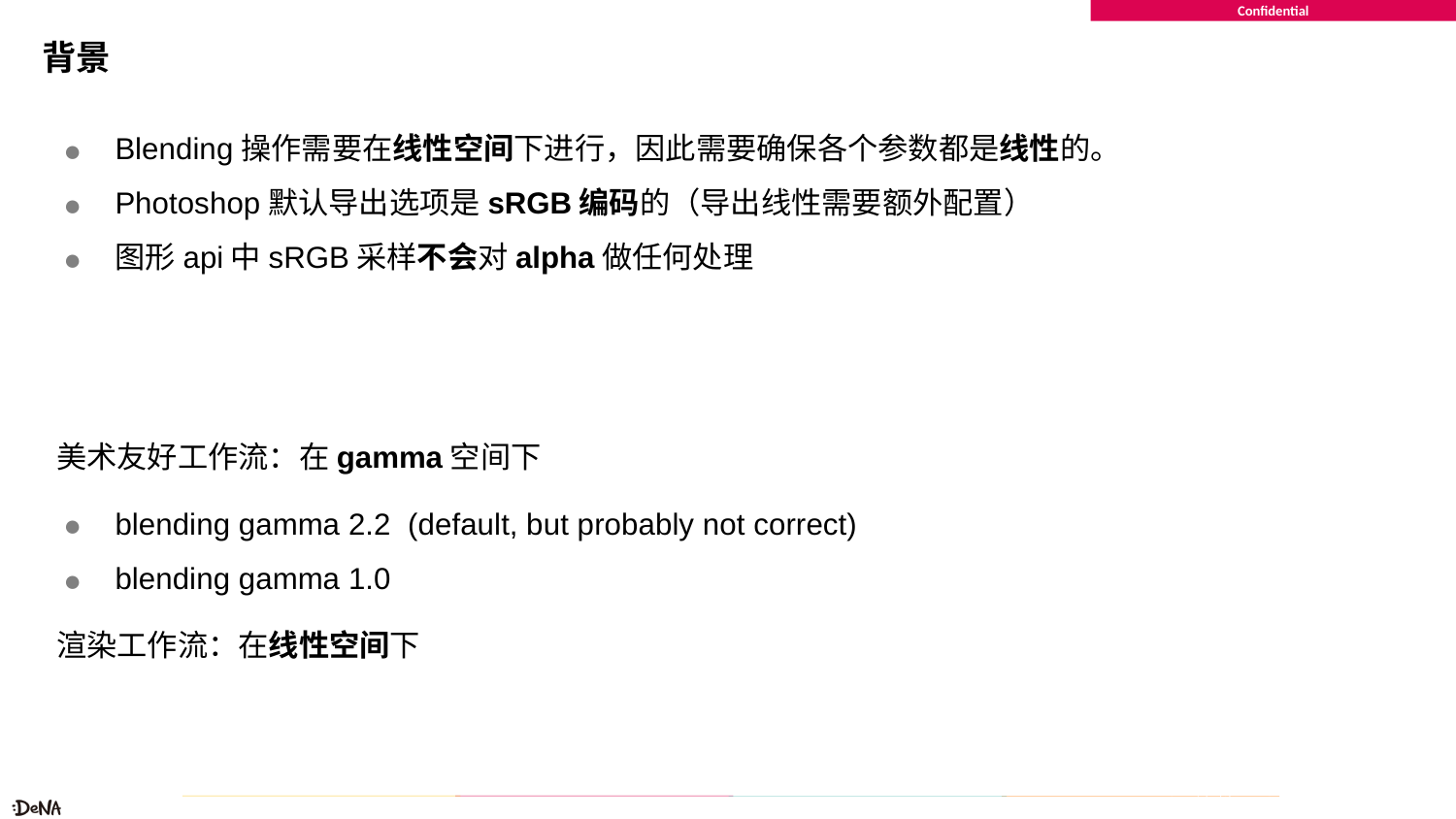

# 背景
Blending操作需要在线性空间下进行，因此需要确保各个参数都是线性的。
Photoshop默认导出选项是sRGB编码的（导出线性需要额外配置）
图形api中sRGB采样不会对alpha做任何处理

 美术友好工作流：在gamma空间下
blending gamma 2.2  (default, but probably not correct)
blending gamma 1.0
 渲染工作流：在线性空间下